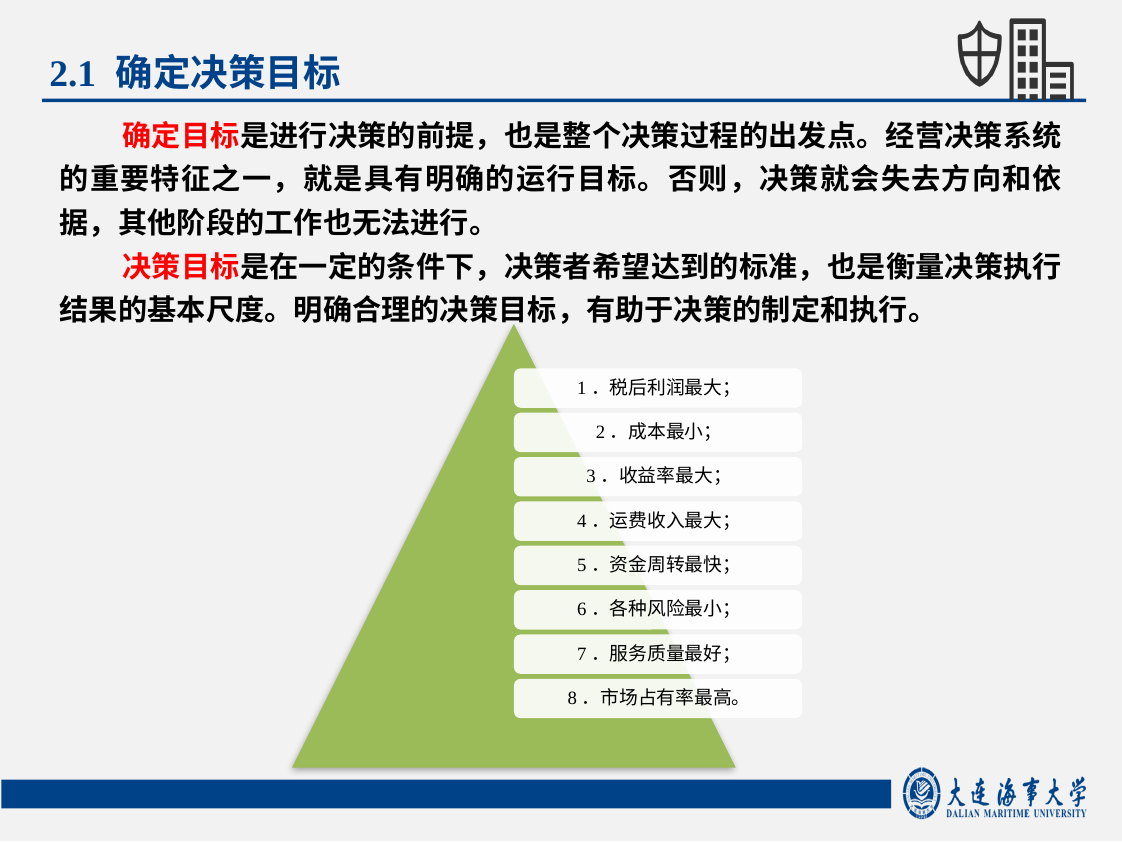

2.1 确定决策目标
        确定目标是进行决策的前提，也是整个决策过程的出发点。经营决策系统的重要特征之一，就是具有明确的运行目标。否则，决策就会失去方向和依据，其他阶段的工作也无法进行。
        决策目标是在一定的条件下，决策者希望达到的标准，也是衡量决策执行结果的基本尺度。明确合理的决策目标，有助于决策的制定和执行。
1．税后利润最大；
2．成本最小；
3．收益率最大；
4．运费收入最大；
5．资金周转最快；
6．各种风险最小；
7．服务质量最好；
8．市场占有率最高。